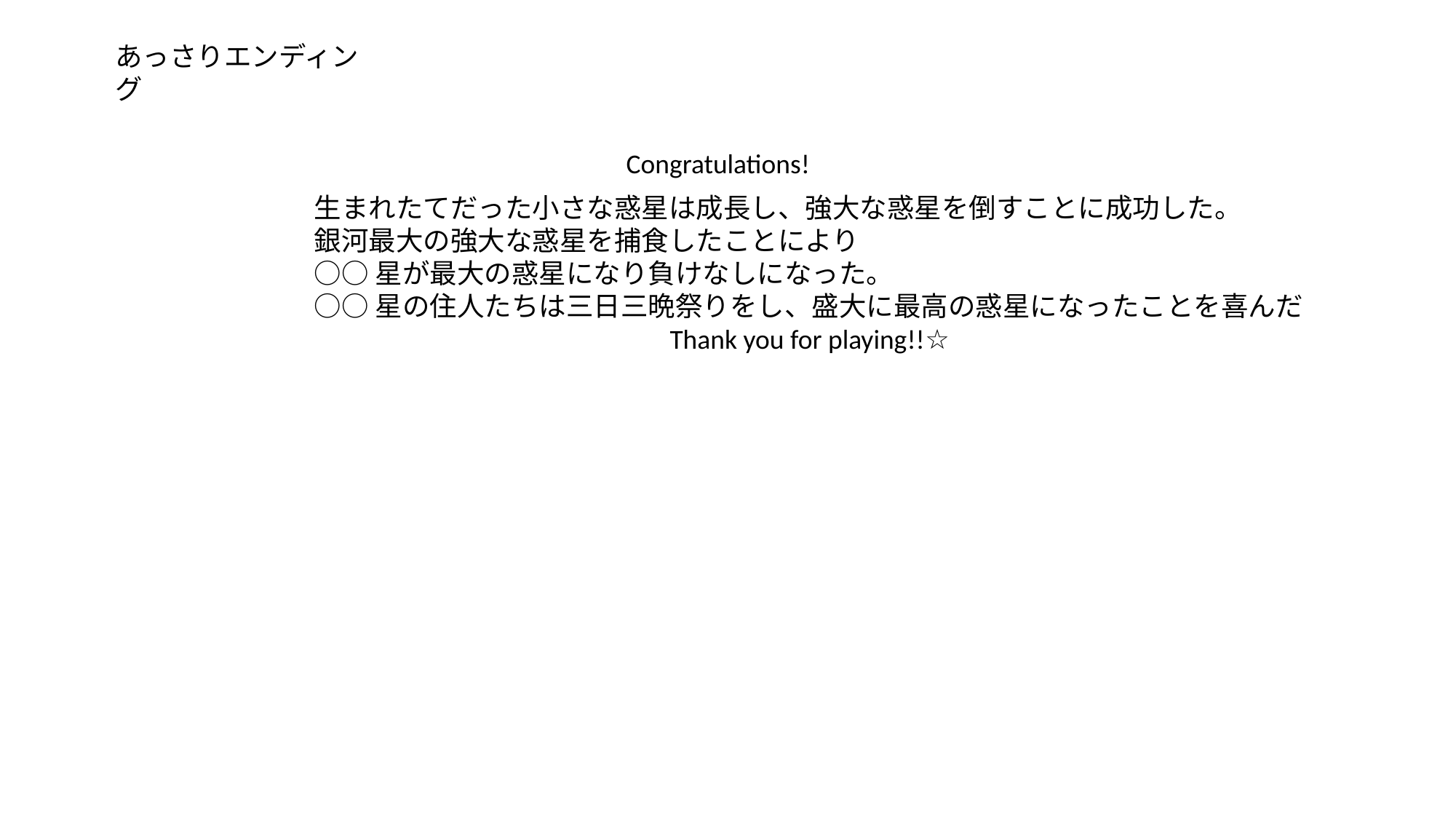

あっさりエンディング
Congratulations!
生まれたてだった小さな惑星は成長し、強大な惑星を倒すことに成功した。
銀河最大の強大な惑星を捕食したことにより
○○星が最大の惑星になり負けなしになった。
○○星の住人たちは三日三晩祭りをし、盛大に最高の惑星になったことを喜んだ
Thank you for playing!!☆